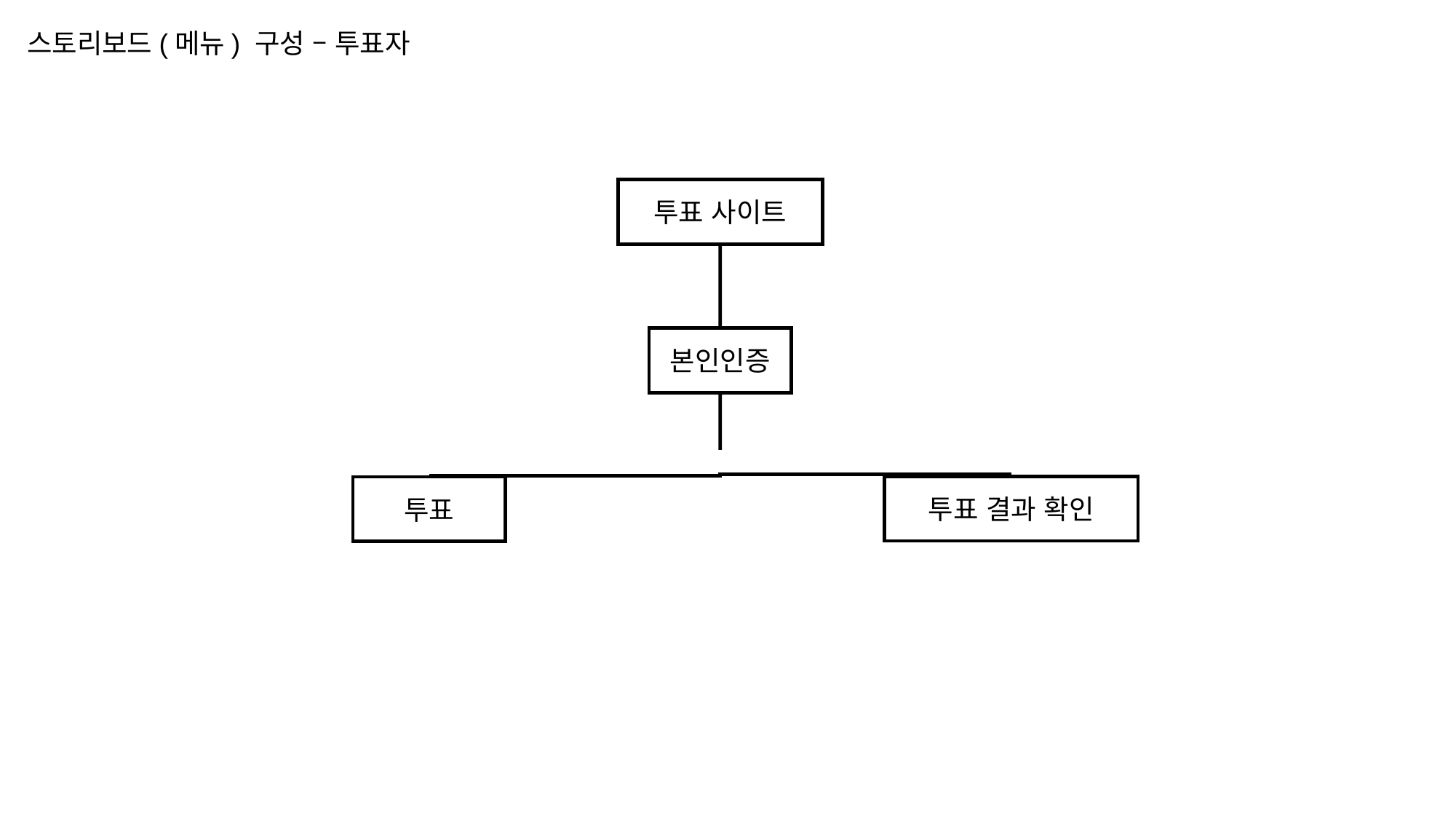

스토리보드(메뉴) 구성 – 투표자
투표 사이트
본인인증
투표 결과 확인
투표